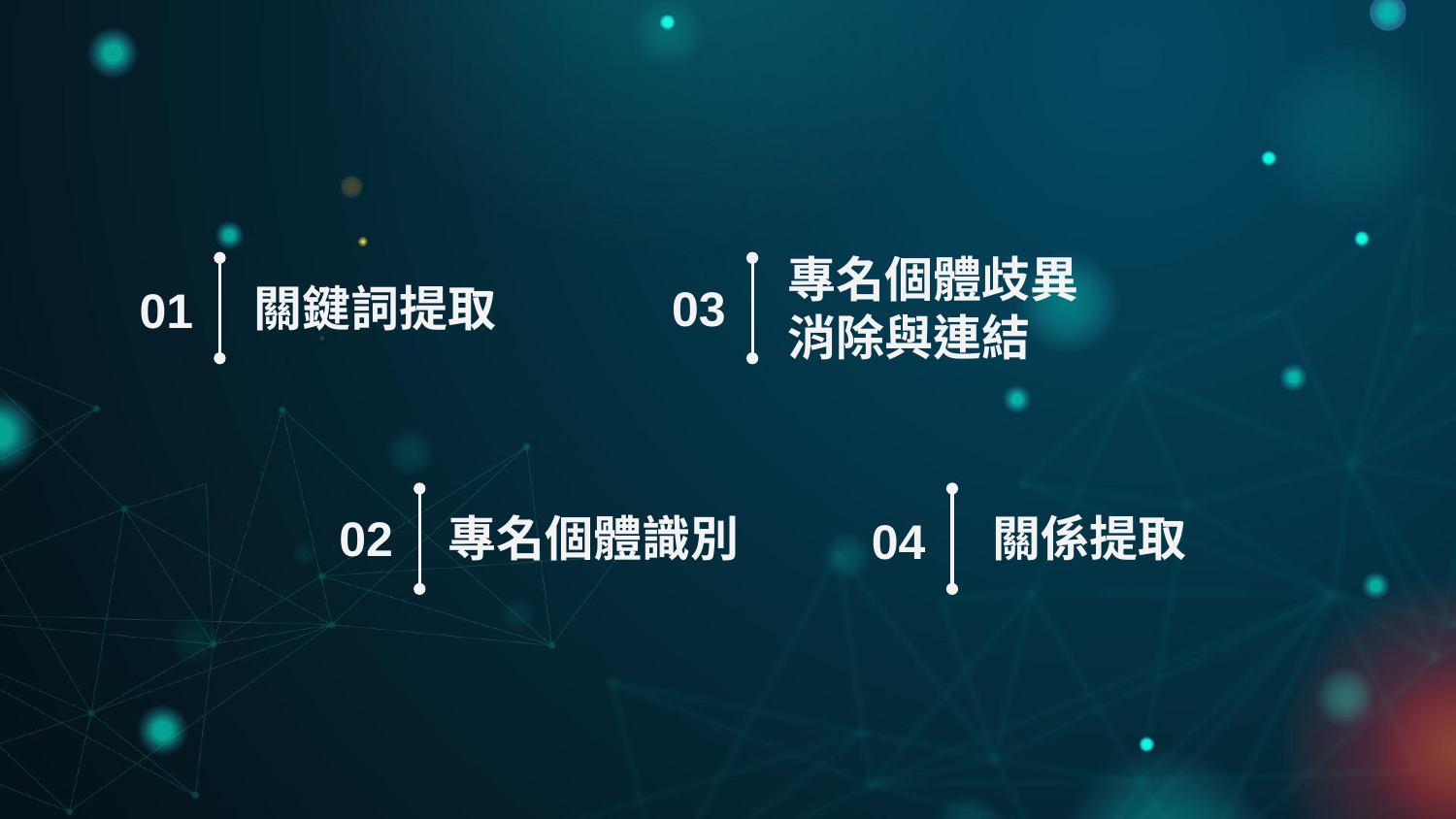

# 關鍵詞提取
03
專名個體歧異消除與連結
01
02
專名個體識別
關係提取
04